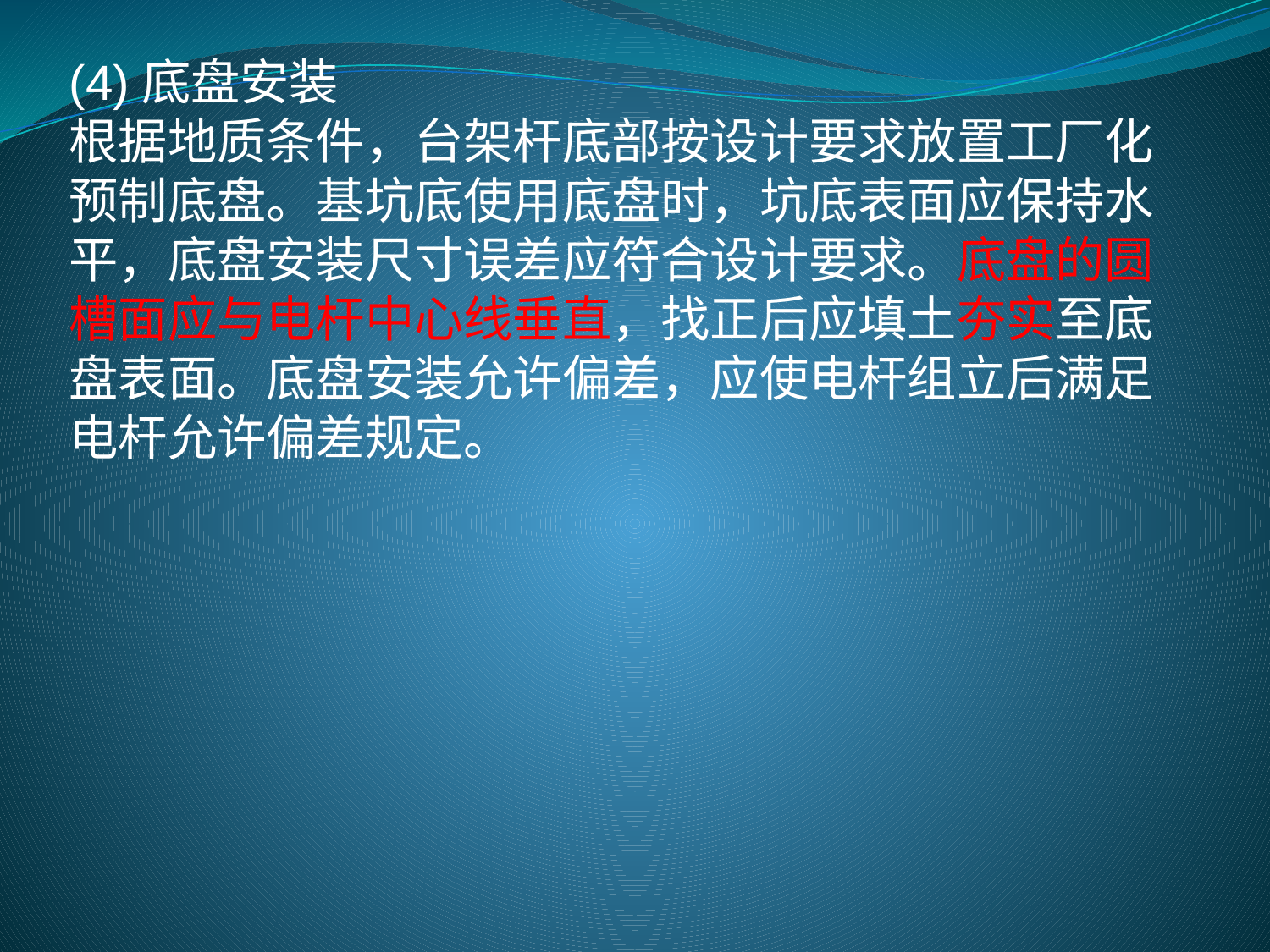

(4)底盘安装
根据地质条件，台架杆底部按设计要求放置工厂化预制底盘。基坑底使用底盘时，坑底表面应保持水平，底盘安装尺寸误差应符合设计要求。底盘的圆槽面应与电杆中心线垂直，找正后应填土夯实至底盘表面。底盘安装允许偏差，应使电杆组立后满足电杆允许偏差规定。